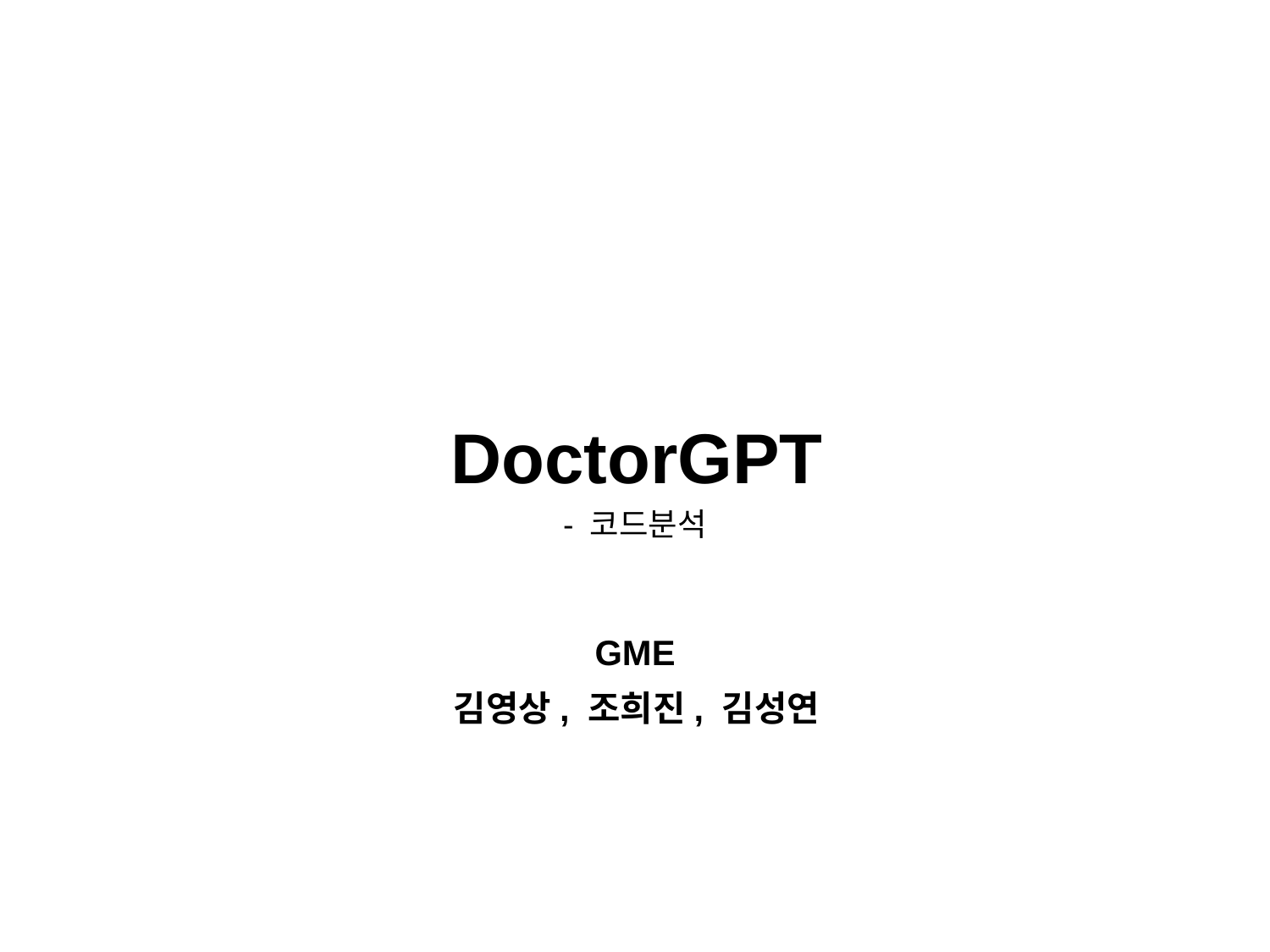

DoctorGPT
- 코드분석
GME
김영상, 조희진, 김성연